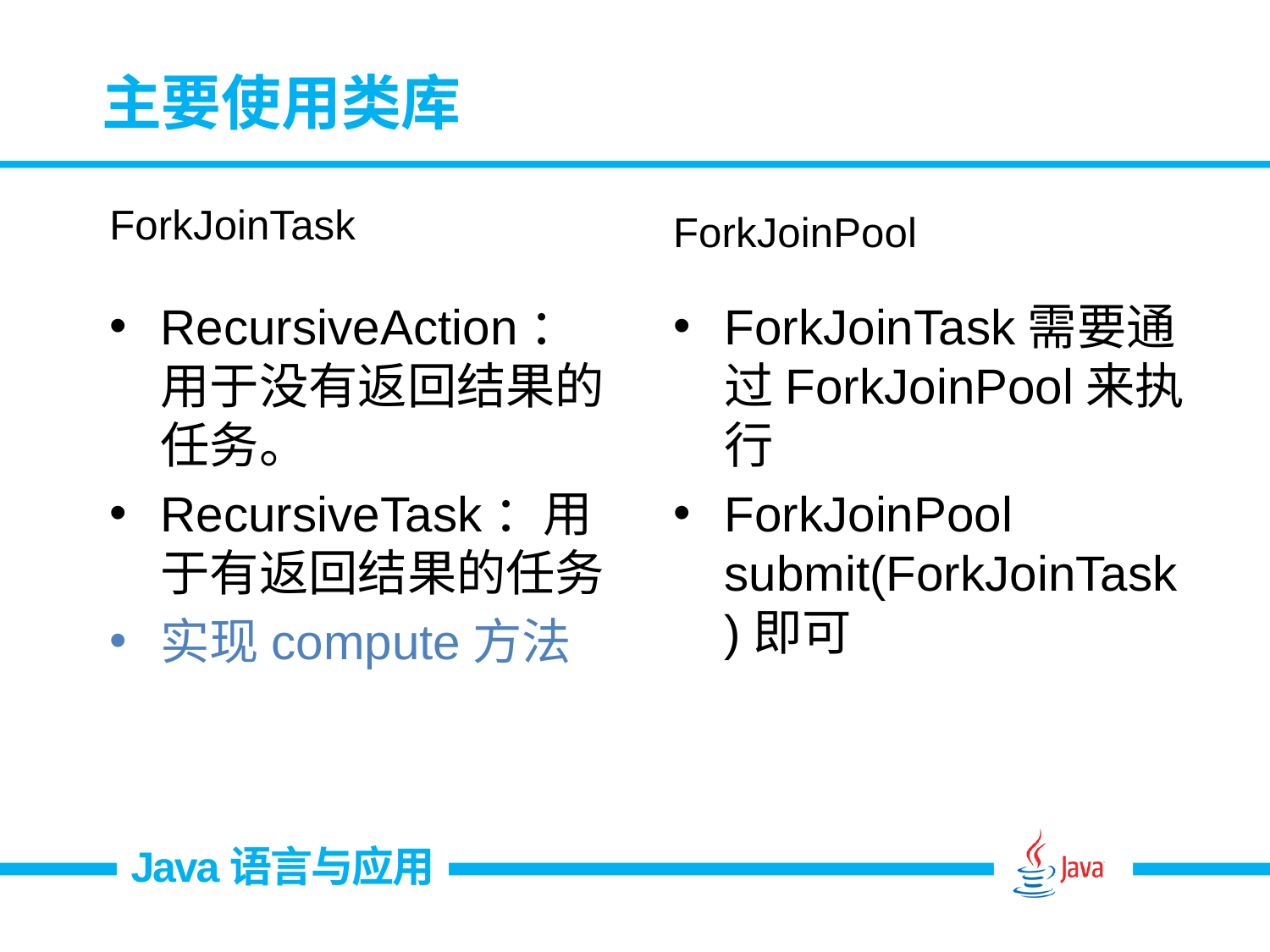

# 主要使用类库
ForkJoinTask
ForkJoinPool
RecursiveAction：用于没有返回结果的任务。
RecursiveTask：用于有返回结果的任务
实现compute方法
ForkJoinTask需要通过ForkJoinPool来执行
ForkJoinPool submit(ForkJoinTask)即可